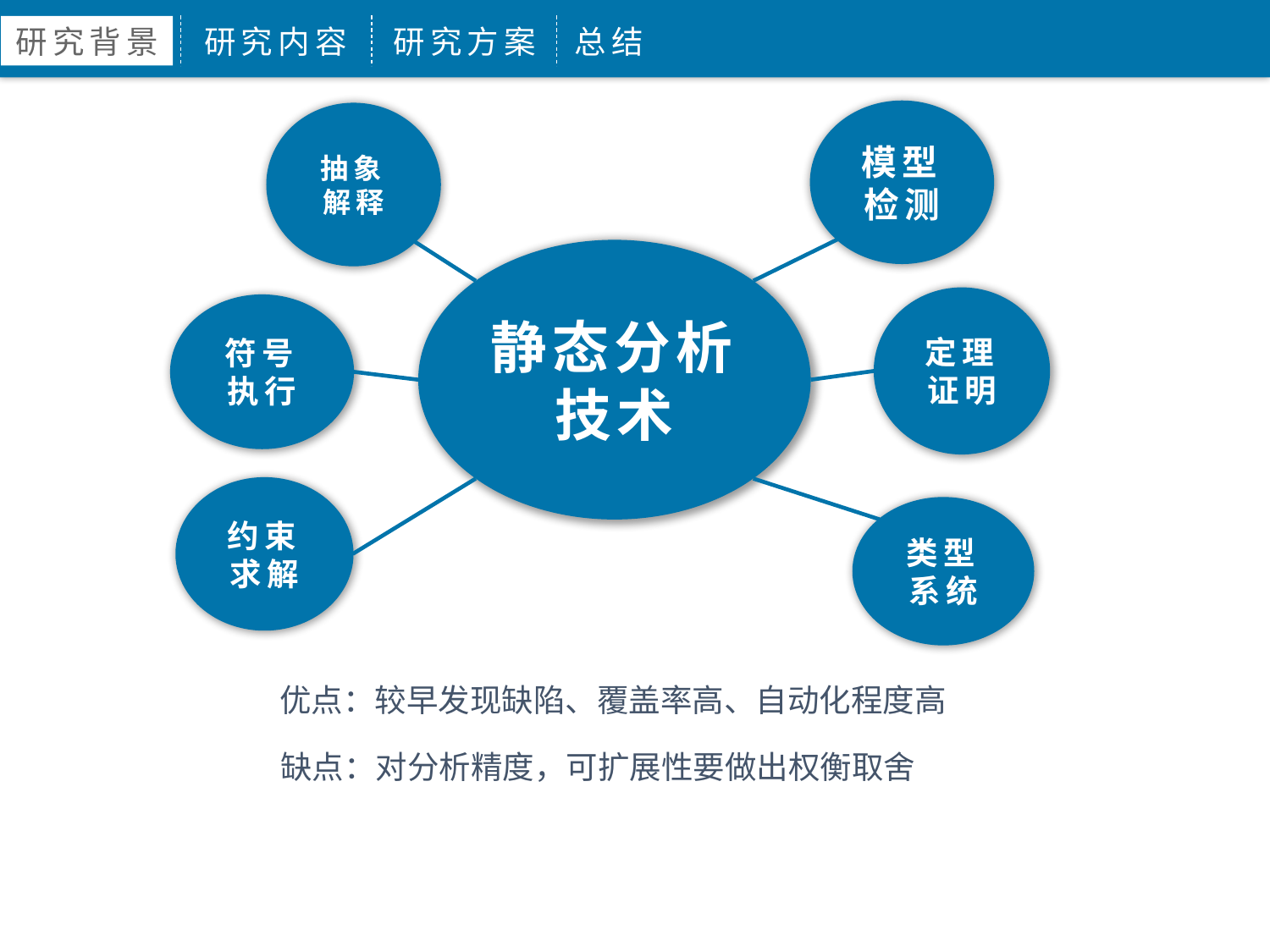

研究背景
研究内容
研究方案
总结

模型检测
抽象解释
静态分析技术
定理证明
符号执行
约束求解
类型系统
优点：较早发现缺陷、覆盖率高、自动化程度高

缺点：对分析精度，可扩展性要做出权衡取舍